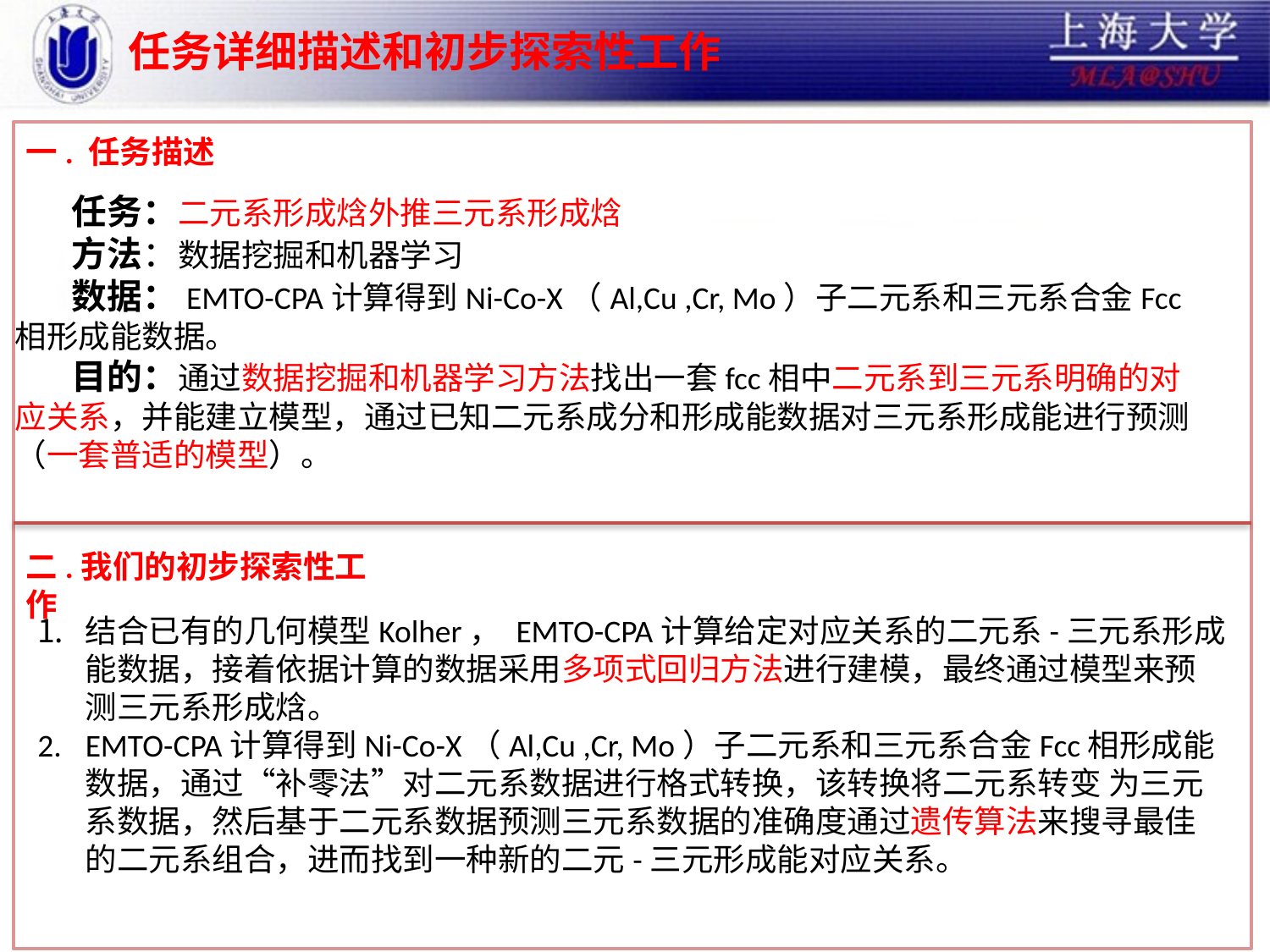

# 任务详细描述和初步探索性工作

一. 任务描述
      任务：二元系形成焓外推三元系形成焓
      方法：数据挖掘和机器学习
      数据：EMTO-CPA计算得到Ni-Co-X（Al,Cu ,Cr, Mo）子二元系和三元系合金Fcc相形成能数据。
      目的：通过数据挖掘和机器学习方法找出一套fcc相中二元系到三元系明确的对应关系，并能建立模型，通过已知二元系成分和形成能数据对三元系形成能进行预测（一套普适的模型）。

二.我们的初步探索性工作
结合已有的几何模型Kolher， EMTO-CPA计算给定对应关系的二元系-三元系形成能数据，接着依据计算的数据采用多项式回归方法进行建模，最终通过模型来预测三元系形成焓。
EMTO-CPA计算得到Ni-Co-X（Al,Cu ,Cr, Mo）子二元系和三元系合金Fcc相形成能数据，通过“补零法”对二元系数据进行格式转换，该转换将二元系转变 为三元系数据，然后基于二元系数据预测三元系数据的准确度通过遗传算法来搜寻最佳的二元系组合，进而找到一种新的二元-三元形成能对应关系。